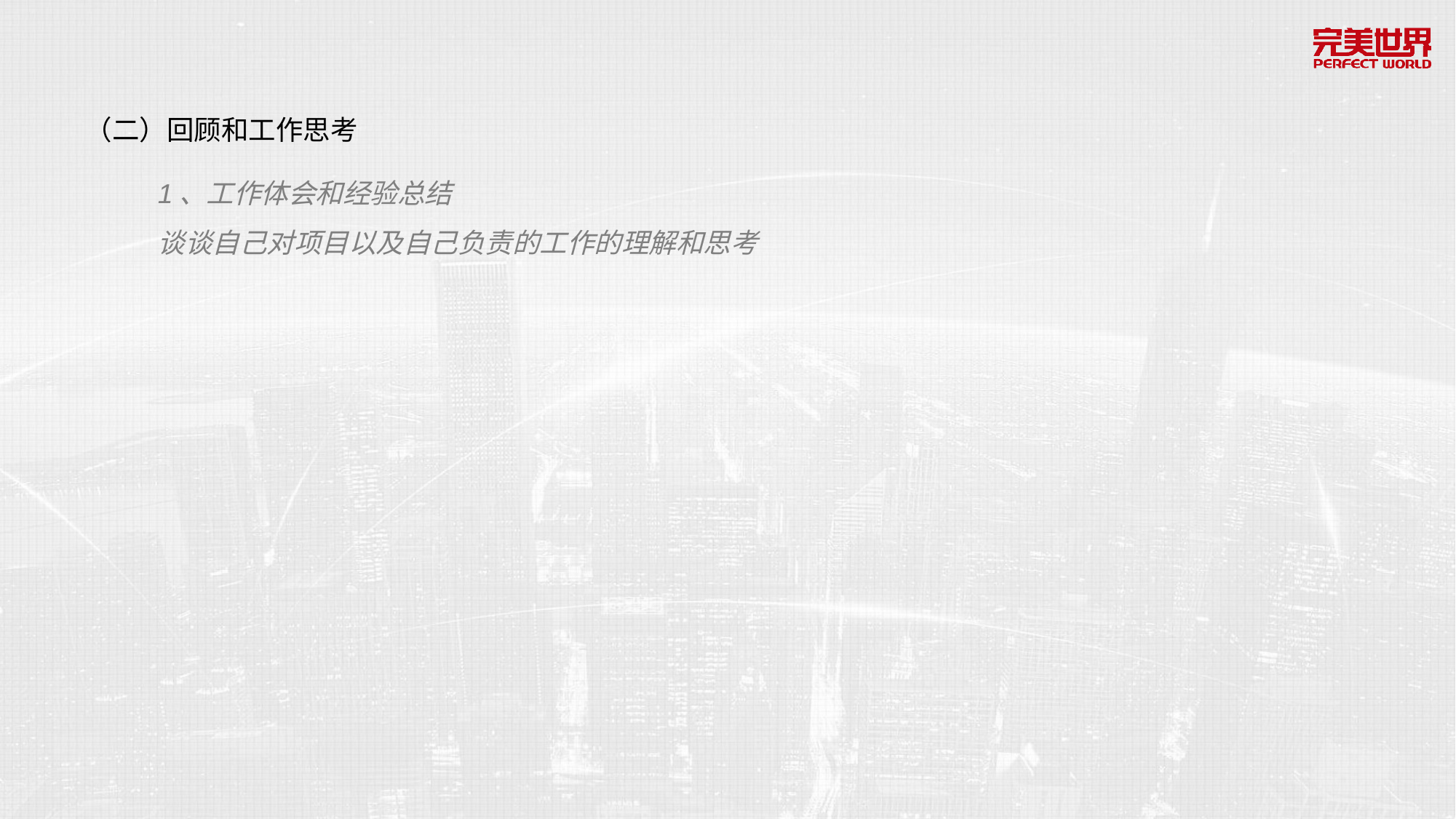

（二）回顾和工作思考

1、工作体会和经验总结
谈谈自己对项目以及自己负责的工作的理解和思考